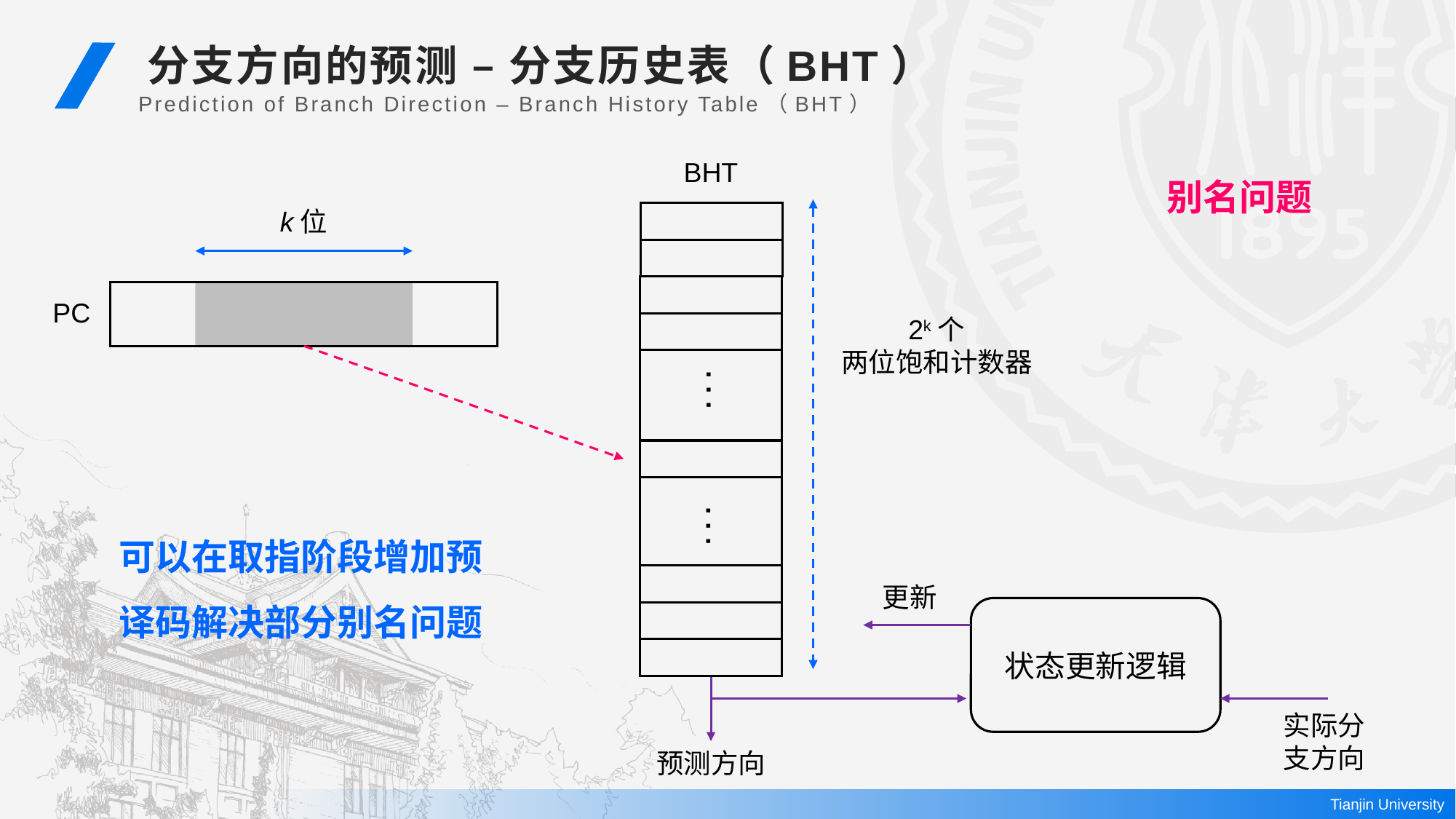

分支方向的预测 – 分支历史表（BHT）
Prediction of Branch Direction – Branch History Table（BHT）
别名问题
BHT
k位

PC
2k个
两位饱和计数器

. . .

可以在取指阶段增加预译码解决部分别名问题
. . .

更新
状态更新逻辑

实际分支方向
预测方向